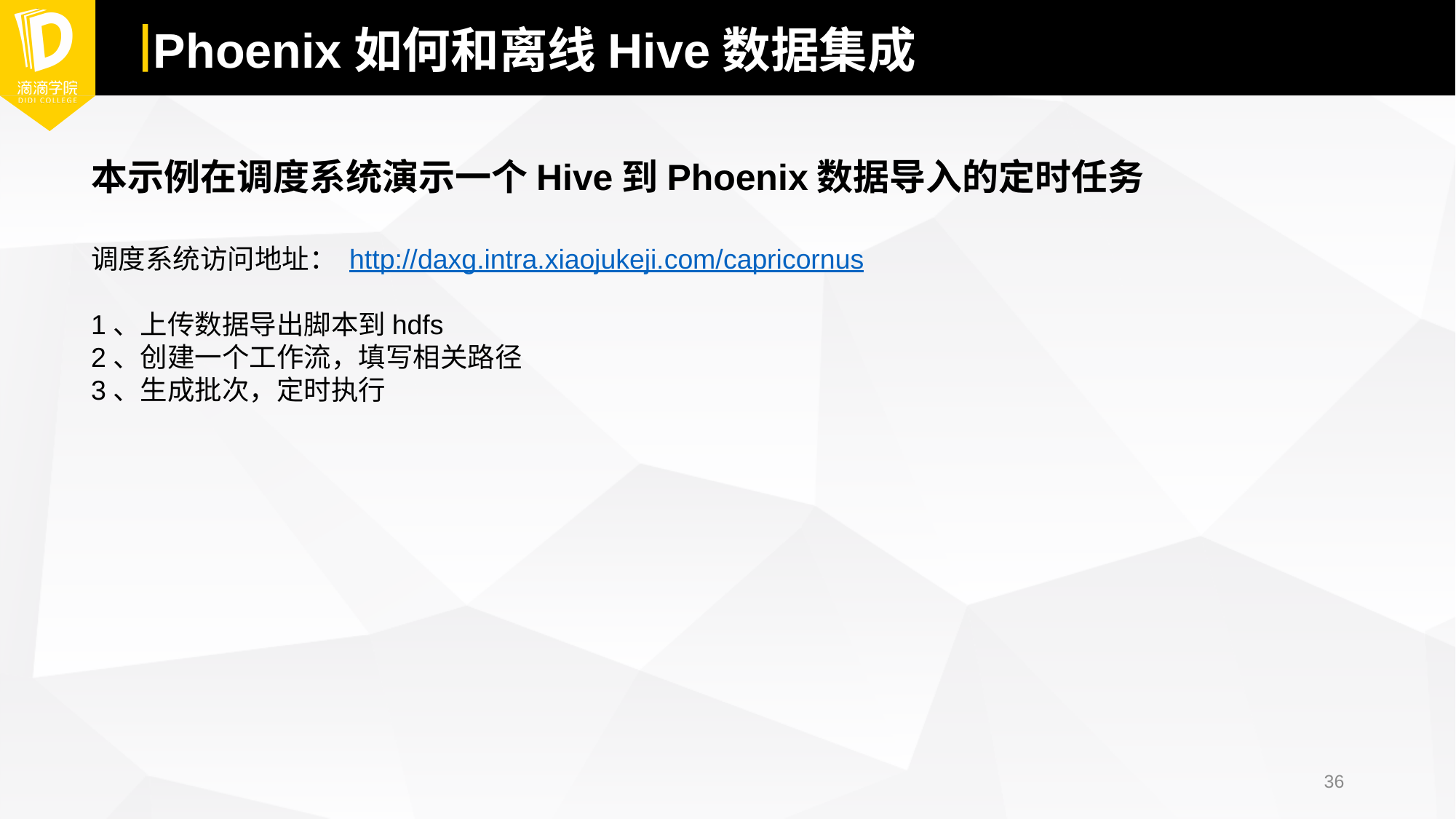

# Phoenix如何和离线Hive数据集成
本示例在调度系统演示一个Hive到Phoenix数据导入的定时任务

调度系统访问地址： http://daxg.intra.xiaojukeji.com/capricornus

1、上传数据导出脚本到hdfs
2、创建一个工作流，填写相关路径
3、生成批次，定时执行

36